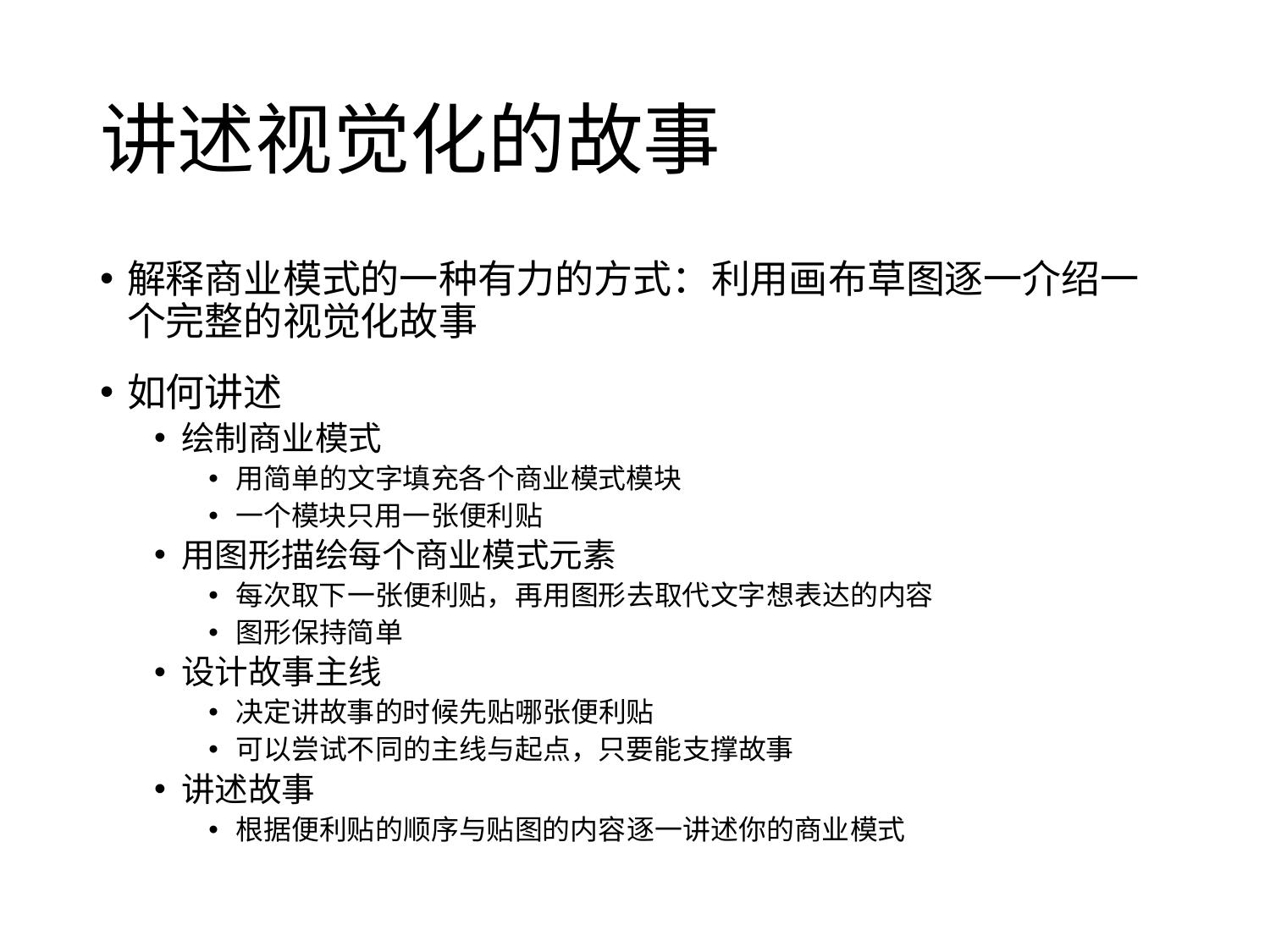

# 讲述视觉化的故事
解释商业模式的一种有力的方式：利用画布草图逐一介绍一个完整的视觉化故事

如何讲述
绘制商业模式
用简单的文字填充各个商业模式模块
一个模块只用一张便利贴
用图形描绘每个商业模式元素
每次取下一张便利贴，再用图形去取代文字想表达的内容
图形保持简单
设计故事主线
决定讲故事的时候先贴哪张便利贴
可以尝试不同的主线与起点，只要能支撑故事
讲述故事
根据便利贴的顺序与贴图的内容逐一讲述你的商业模式